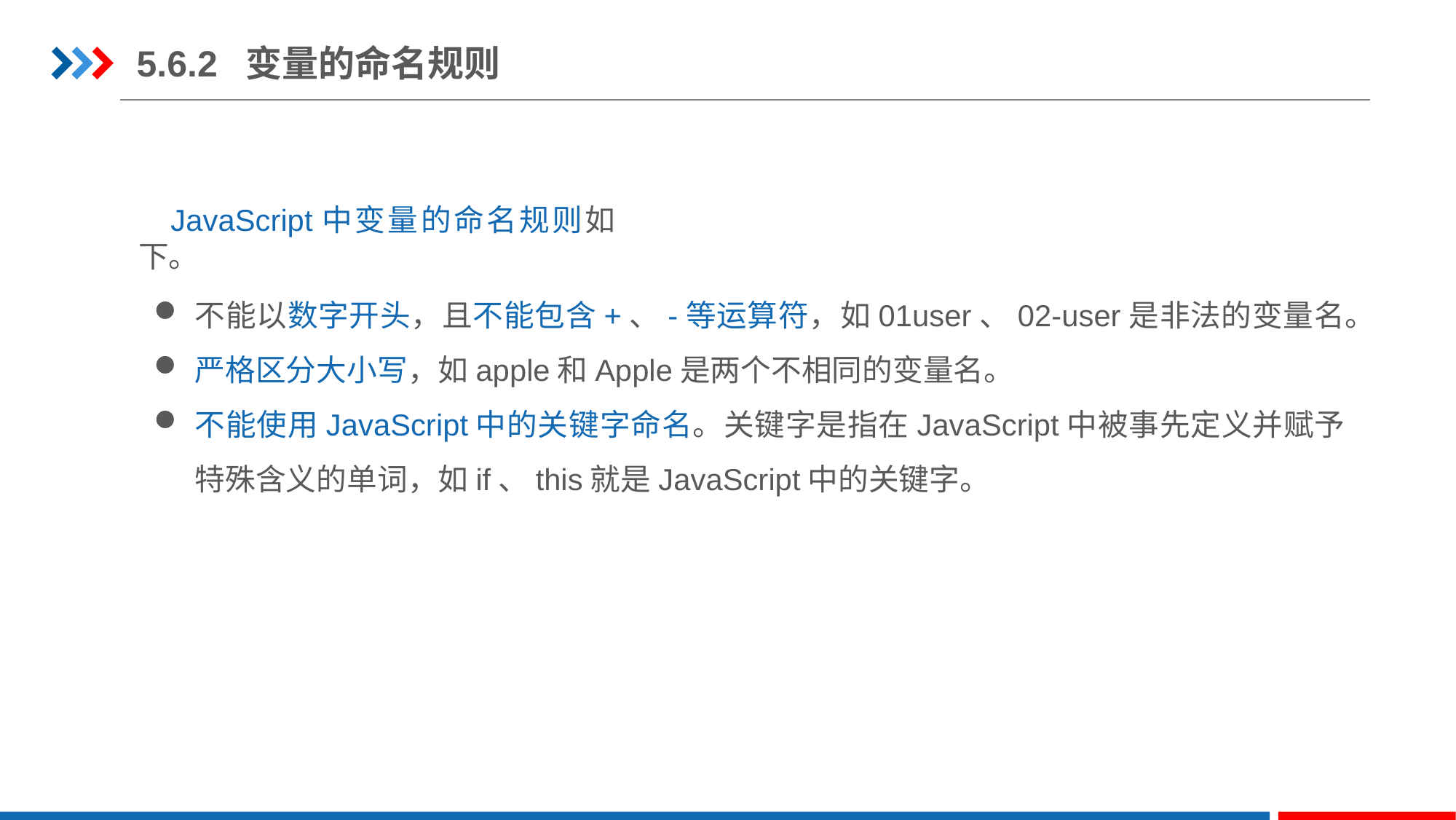

5.6.2	变量的命名规则
JavaScript中变量的命名规则如下。
不能以数字开头，且不能包含+、-等运算符，如01user、02-user是非法的变量名。
严格区分大小写，如apple和Apple是两个不相同的变量名。
不能使用JavaScript中的关键字命名。关键字是指在JavaScript中被事先定义并赋予特殊含义的单词，如if、this就是JavaScript中的关键字。